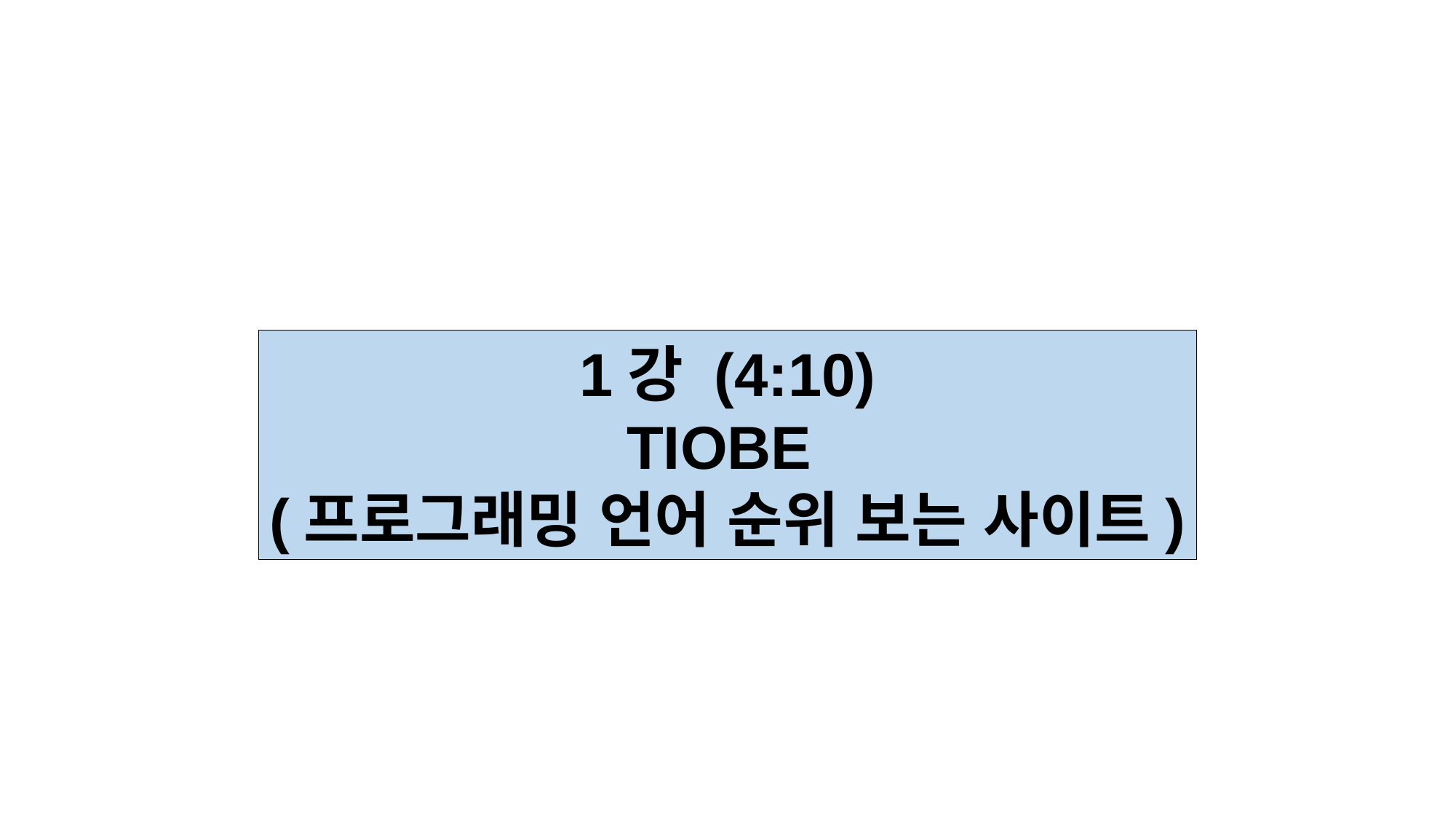

1강 (4:10)
TIOBE
(프로그래밍 언어 순위 보는 사이트)